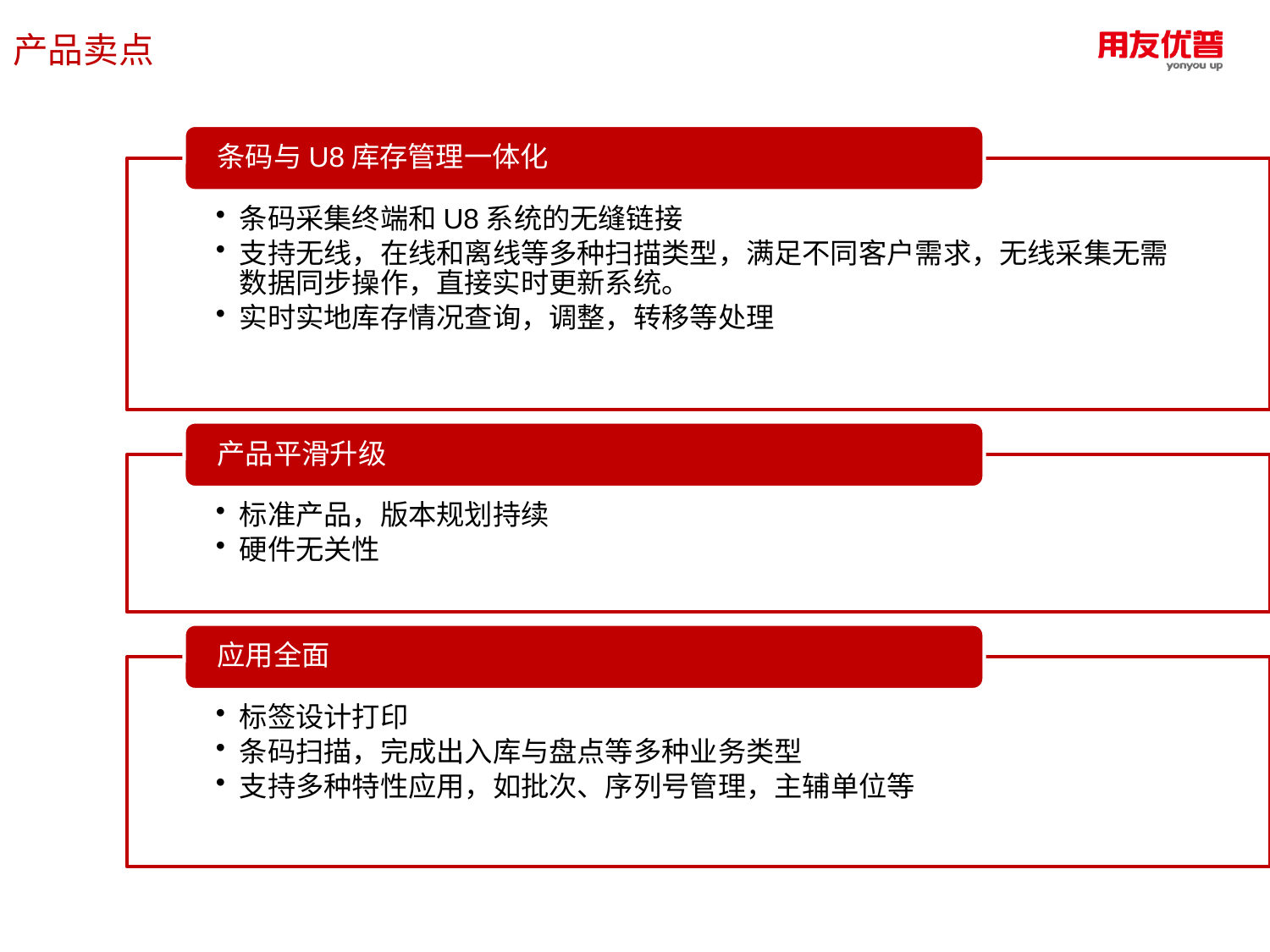

产品卖点
条码采集终端和U8系统的无缝链接
支持无线，在线和离线等多种扫描类型，满足不同客户需求，无线采集无需数据同步操作，直接实时更新系统。
实时实地库存情况查询，调整，转移等处理
条码与U8库存管理一体化
标准产品，版本规划持续
硬件无关性
产品平滑升级
标签设计打印
条码扫描，完成出入库与盘点等多种业务类型
支持多种特性应用，如批次、序列号管理，主辅单位等
应用全面